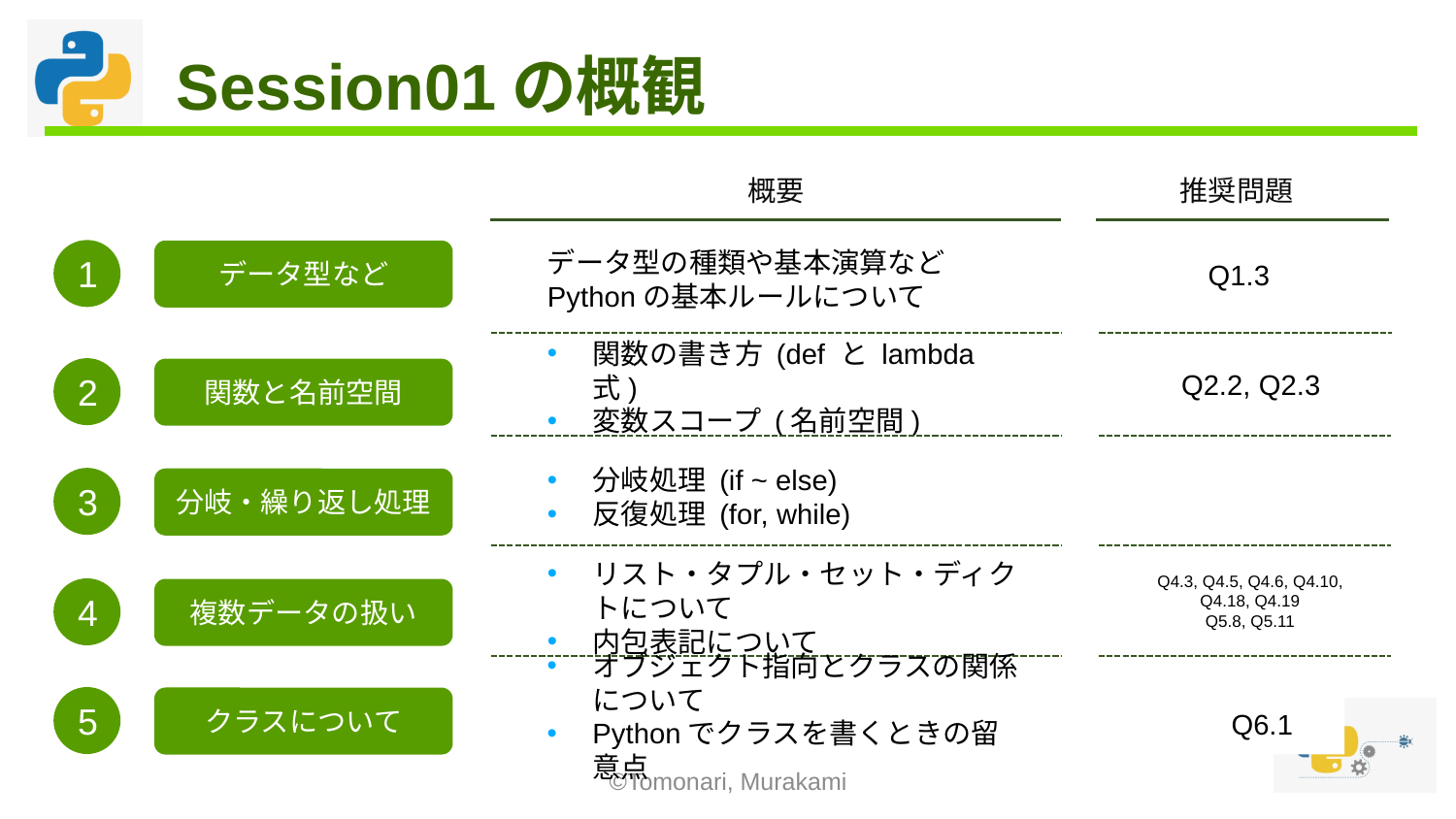

# Session01の概観
概要
推奨問題
1
データ型の種類や基本演算などPythonの基本ルールについて
データ型など
Q1.3
関数の書き方 (def と lambda式)
変数スコープ (名前空間)
Q2.2, Q2.3
2
関数と名前空間
分岐処理 (if ~ else)
反復処理 (for, while)
3
分岐・繰り返し処理
Q4.3, Q4.5, Q4.6, Q4.10, Q4.18, Q4.19
Q5.8, Q5.11
リスト・タプル・セット・ディクトについて
内包表記について
4
複数データの扱い
オブジェクト指向とクラスの関係について
Pythonでクラスを書くときの留意点
5
クラスについて
Q6.1
©Tomonari, Murakami